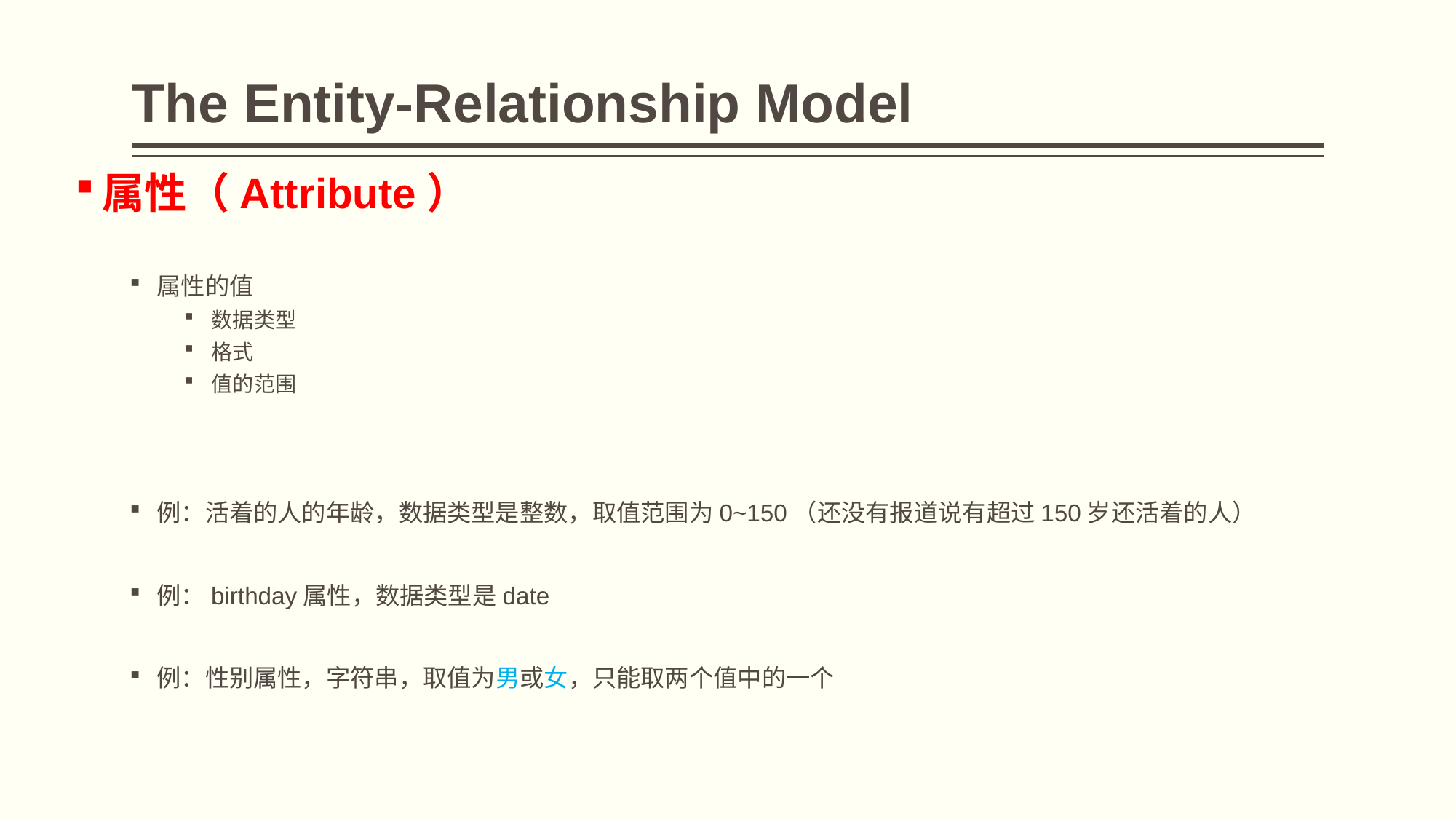

# The Entity-Relationship Model
属性（Attribute）

属性的值
数据类型
格式
值的范围

例：活着的人的年龄，数据类型是整数，取值范围为0~150（还没有报道说有超过150岁还活着的人）

例：birthday属性，数据类型是date

例：性别属性，字符串，取值为男或女，只能取两个值中的一个